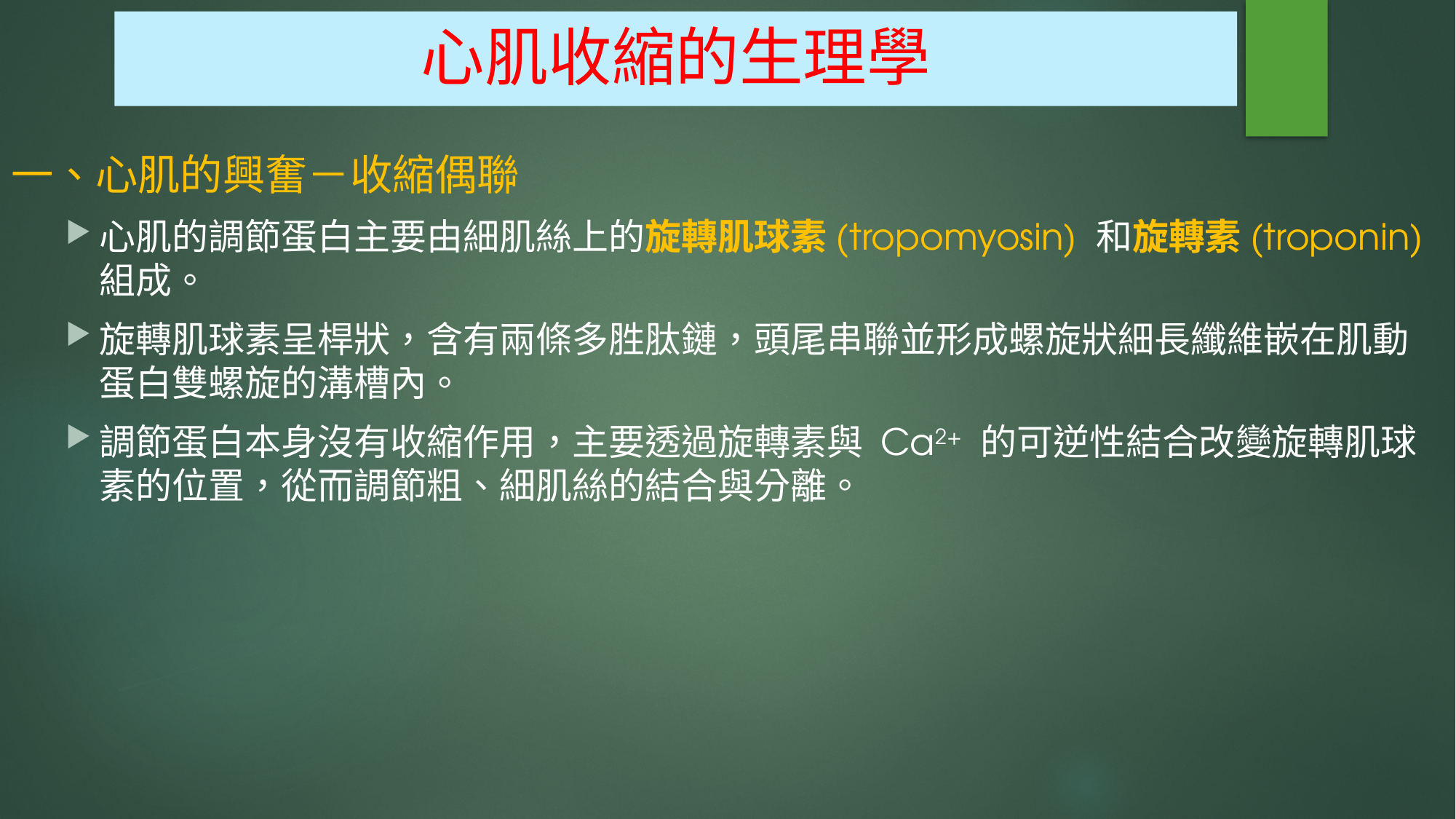

# 心肌收縮的生理學
一、心肌的興奮－收縮偶聯
心肌的調節蛋白主要由細肌絲上的旋轉肌球素(tropomyosin) 和旋轉素(troponin) 組成。
旋轉肌球素呈桿狀，含有兩條多胜肽鏈，頭尾串聯並形成螺旋狀細長纖維嵌在肌動蛋白雙螺旋的溝槽內。
調節蛋白本身沒有收縮作用，主要透過旋轉素與 Ca2+ 的可逆性結合改變旋轉肌球素的位置，從而調節粗、細肌絲的結合與分離。